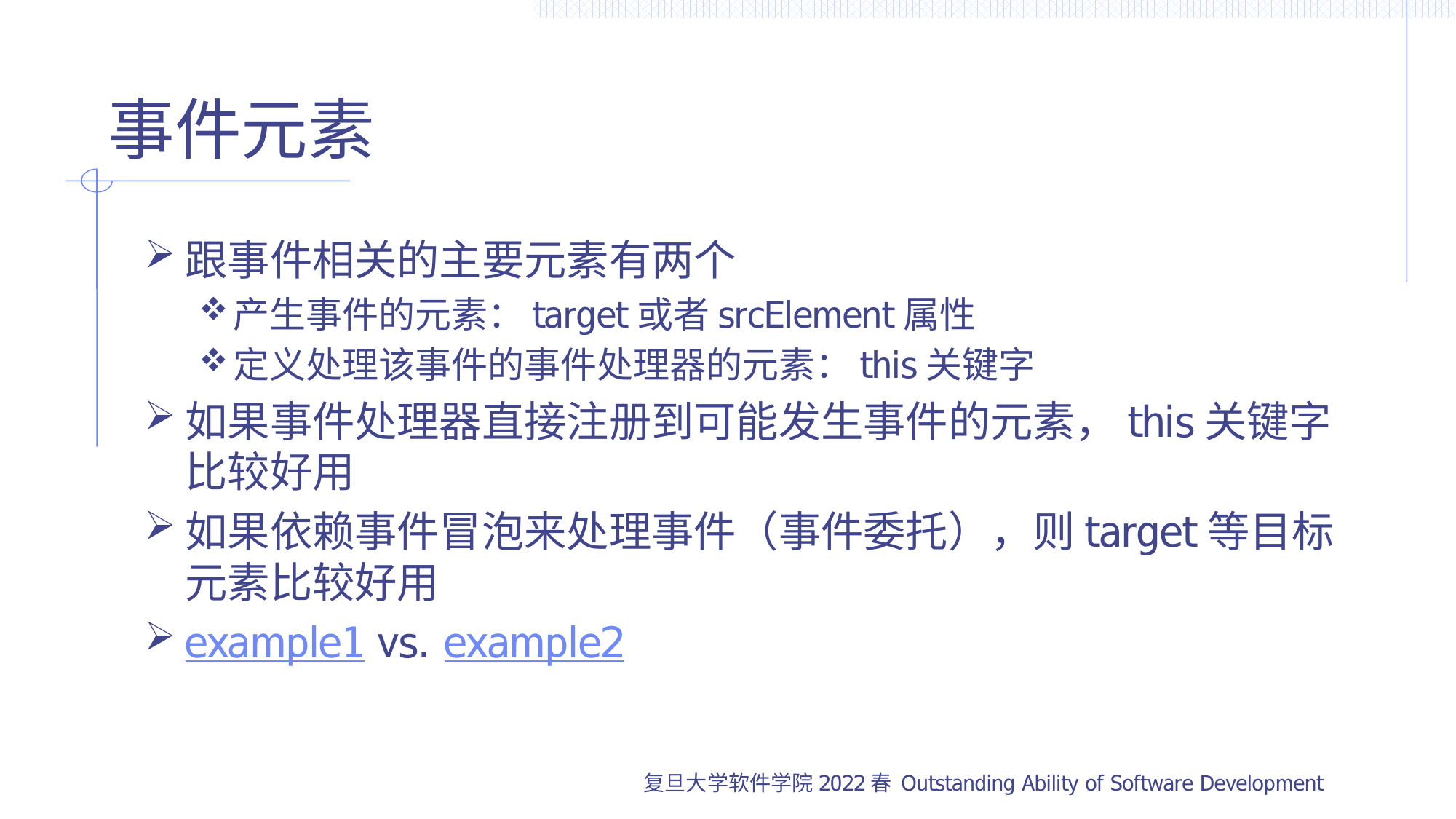

# 事件元素
跟事件相关的主要元素有两个
产生事件的元素：target或者srcElement属性
定义处理该事件的事件处理器的元素：this关键字
如果事件处理器直接注册到可能发生事件的元素，this关键字比较好用
如果依赖事件冒泡来处理事件（事件委托），则target等目标元素比较好用
example1 vs. example2